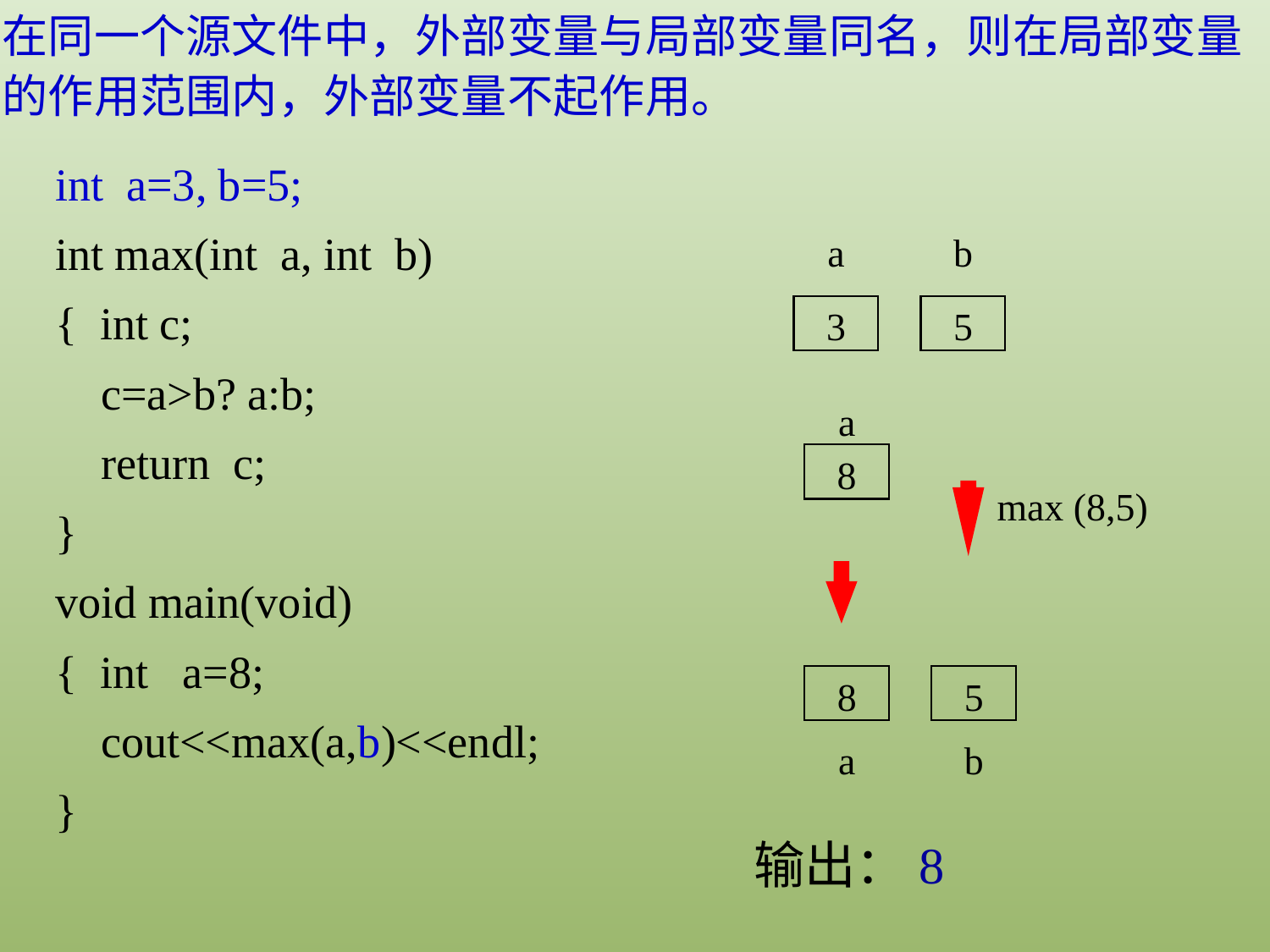

在同一个源文件中，外部变量与局部变量同名，则在局部变量的作用范围内，外部变量不起作用。
int  a=3, b=5;
int max(int  a, int  b)
{  int c;
    c=a>b? a:b;
    return  c;
}
void main(void)
{  int   a=8;
    cout<<max(a,b)<<endl;
}
a
b
3
5
a

8
max (8,5)

8
5
a
b
输出：8
226